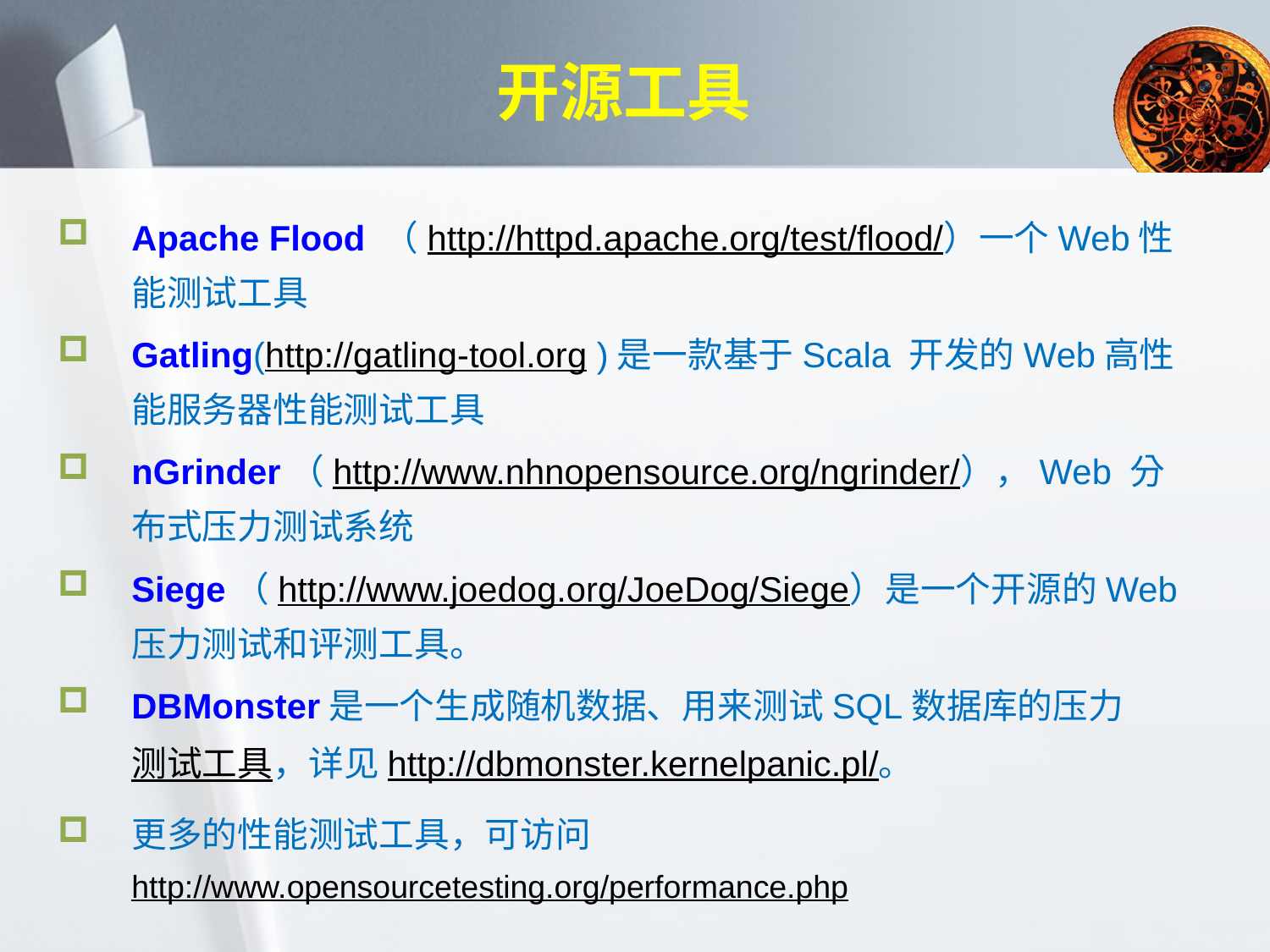

# 开源工具
Apache Flood （http://httpd.apache.org/test/flood/）一个Web性能测试工具
Gatling(http://gatling-tool.org )是一款基于Scala 开发的Web高性能服务器性能测试工具
nGrinder（http://www.nhnopensource.org/ngrinder/），Web 分布式压力测试系统
Siege（http://www.joedog.org/JoeDog/Siege）是一个开源的Web压力测试和评测工具。
DBMonster是一个生成随机数据、用来测试SQL数据库的压力测试工具，详见http://dbmonster.kernelpanic.pl/。
更多的性能测试工具，可访问http://www.opensourcetesting.org/performance.php